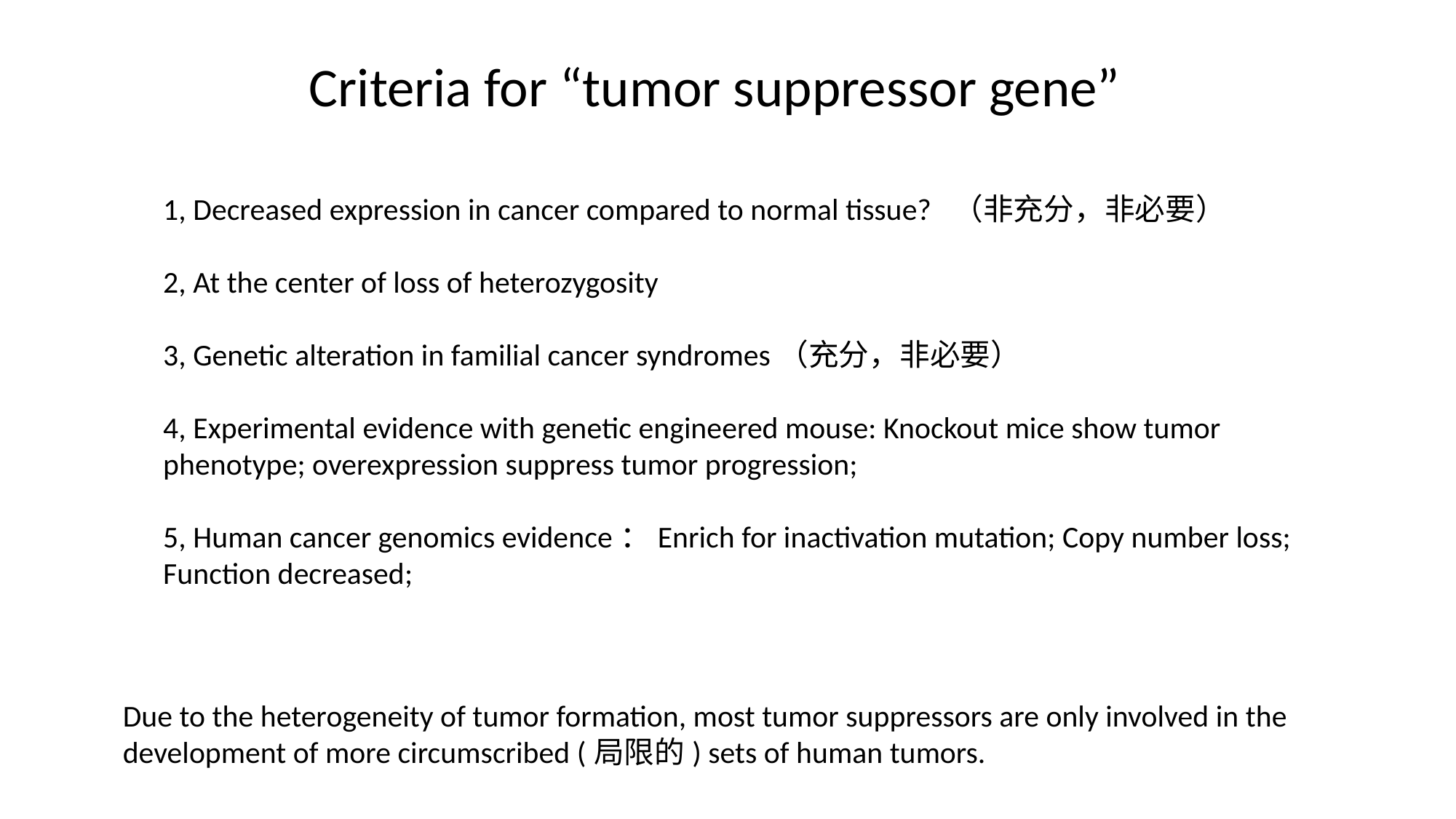

Criteria for “tumor suppressor gene”
1, Decreased expression in cancer compared to normal tissue?  （非充分，非必要）

2, At the center of loss of heterozygosity

3, Genetic alteration in familial cancer syndromes（充分，非必要）

4, Experimental evidence with genetic engineered mouse: Knockout mice show tumor phenotype; overexpression suppress tumor progression;

5, Human cancer genomics evidence：Enrich for inactivation mutation; Copy number loss; Function decreased;
Due to the heterogeneity of tumor formation, most tumor suppressors are only involved in the development of more circumscribed (局限的) sets of human tumors.